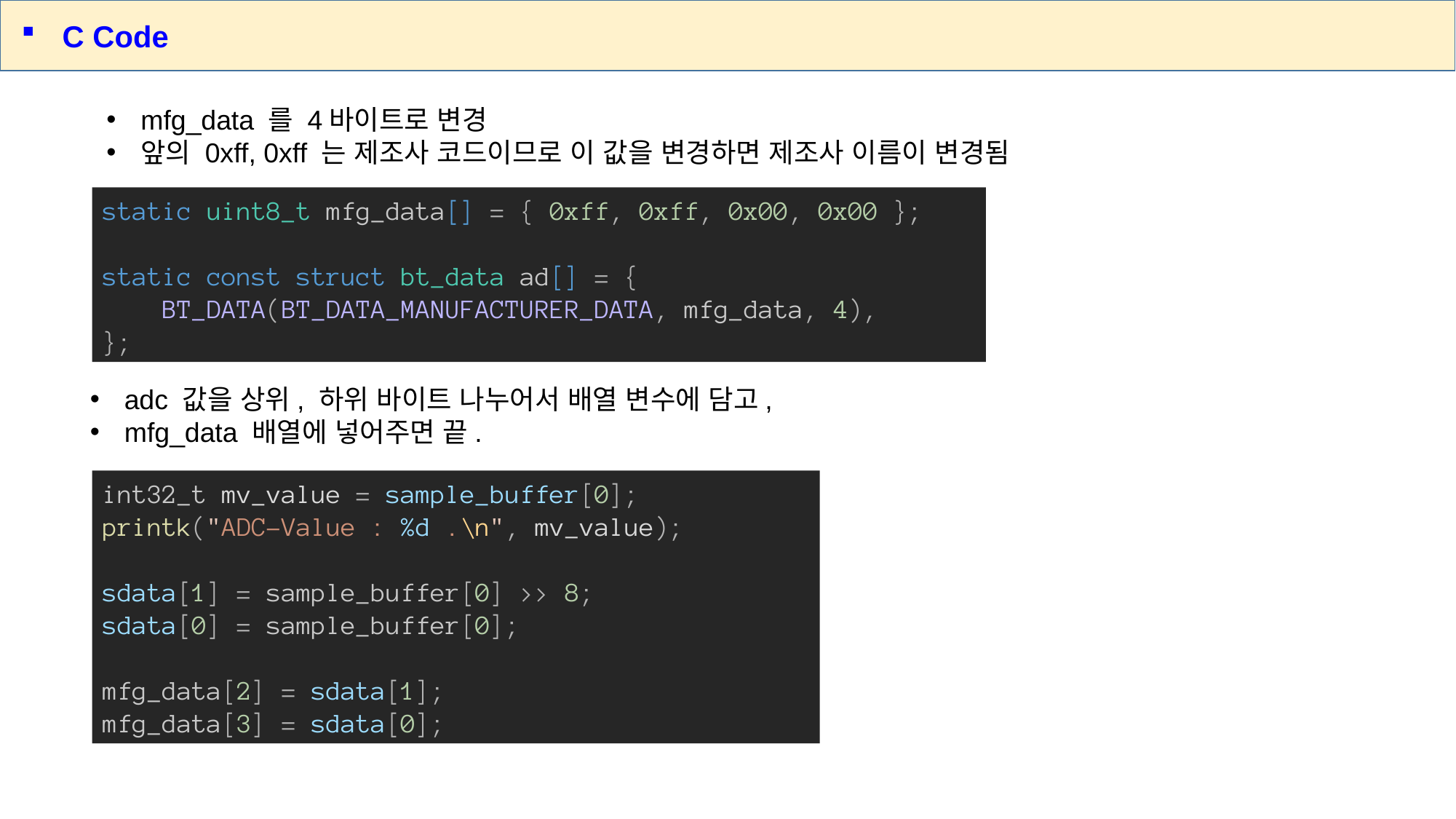

C Code
mfg_data 를 4바이트로 변경
앞의 0xff, 0xff 는 제조사 코드이므로 이 값을 변경하면 제조사 이름이 변경됨
static uint8_t mfg_data[] = { 0xff, 0xff, 0x00, 0x00 };
static const struct bt_data ad[] = {
    BT_DATA(BT_DATA_MANUFACTURER_DATA, mfg_data, 4),
};
adc 값을 상위, 하위 바이트 나누어서 배열 변수에 담고,
mfg_data 배열에 넣어주면 끝.
int32_t mv_value = sample_buffer[0];
printk("ADC-Value : %d .\n", mv_value);
sdata[1] = sample_buffer[0] >> 8;
sdata[0] = sample_buffer[0];
mfg_data[2] = sdata[1];
mfg_data[3] = sdata[0];